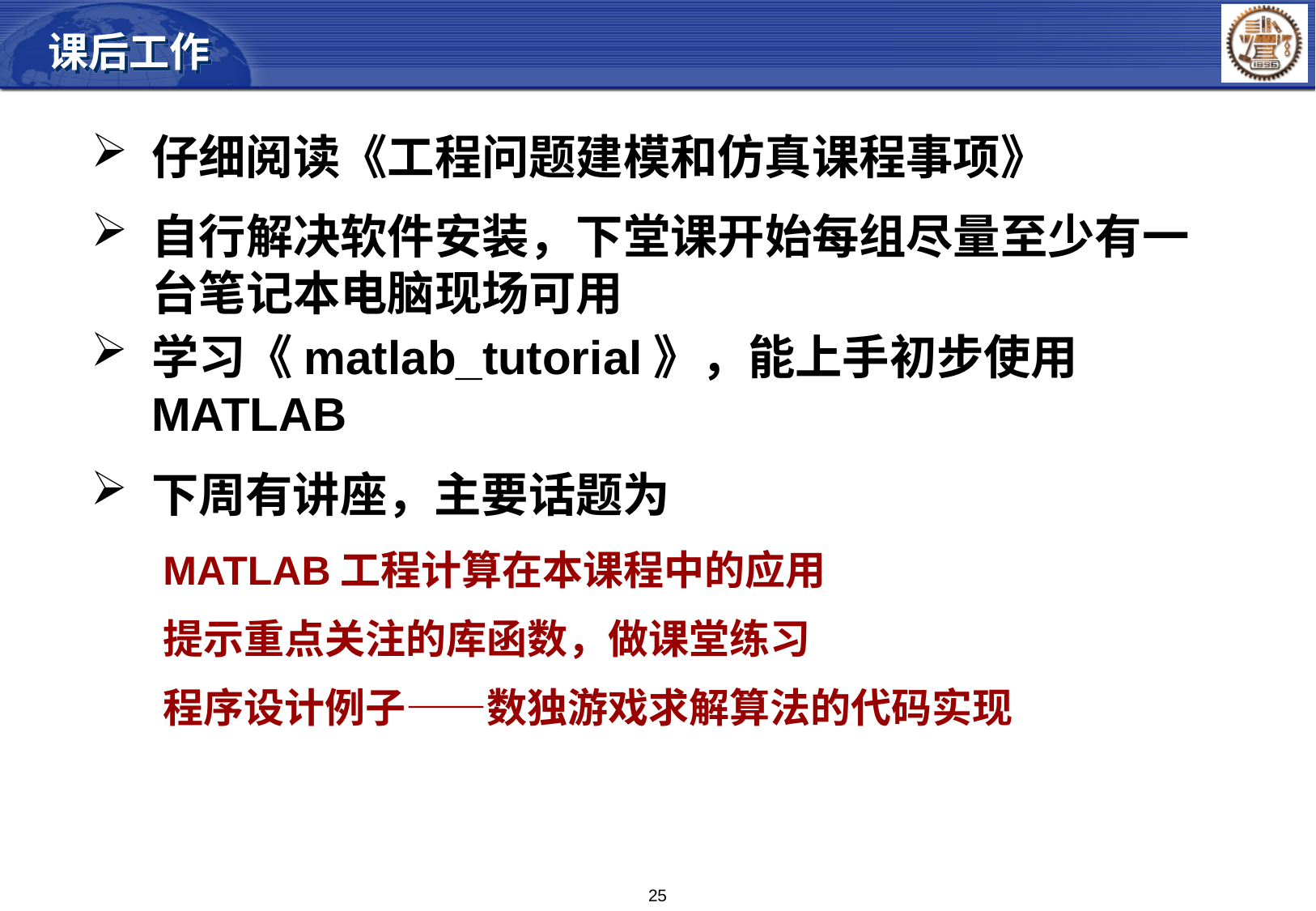

课后工作
仔细阅读《工程问题建模和仿真课程事项》
自行解决软件安装，下堂课开始每组尽量至少有一台笔记本电脑现场可用
学习《matlab_tutorial》，能上手初步使用MATLAB
下周有讲座，主要话题为
MATLAB工程计算在本课程中的应用
提示重点关注的库函数，做课堂练习
程序设计例子——数独游戏求解算法的代码实现
25